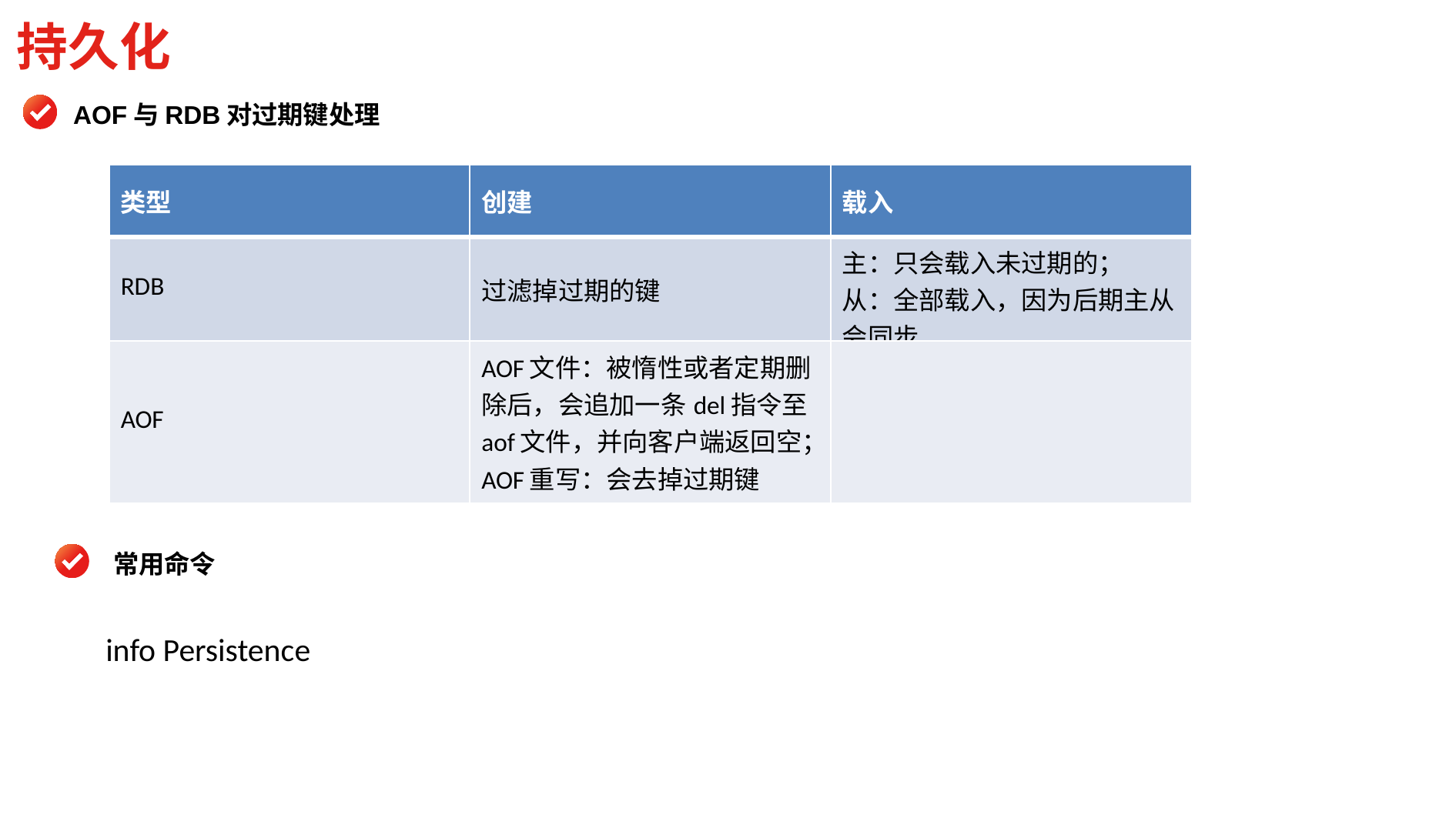

持久化
AOF与RDB对过期键处理

| 类型 | 创建 | 载入 |
| --- | --- | --- |
| RDB | 过滤掉过期的键 | 主：只会载入未过期的； 从：全部载入，因为后期主从会同步 |
| AOF | AOF文件：被惰性或者定期删除后，会追加一条del指令至aof文件，并向客户端返回空； AOF重写：会去掉过期键 |  |
常用命令

info Persistence